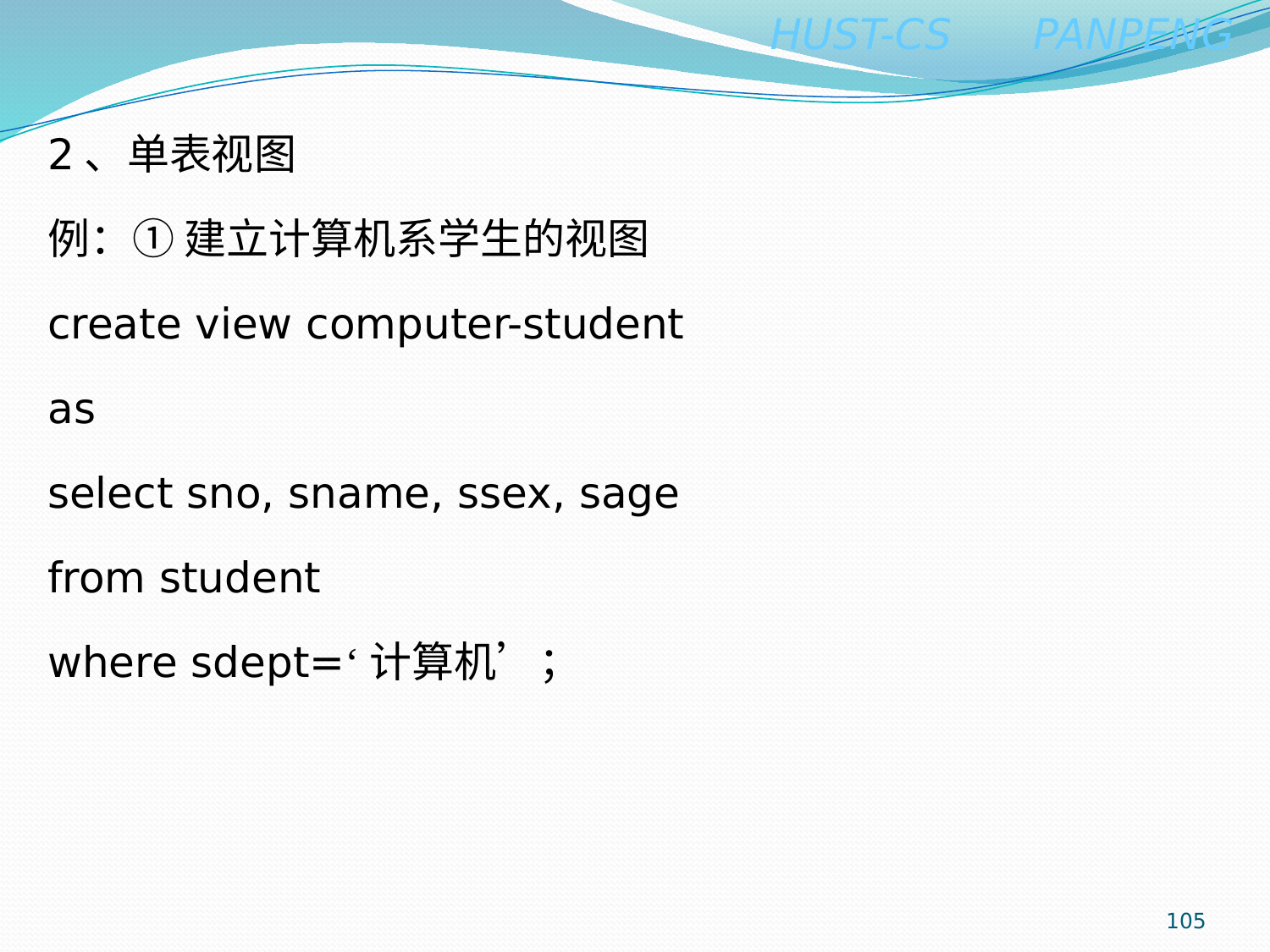

2、单表视图
例：① 建立计算机系学生的视图
create view computer-student
as
select sno, sname, ssex, sage
from student
where sdept=‘计算机’；
105